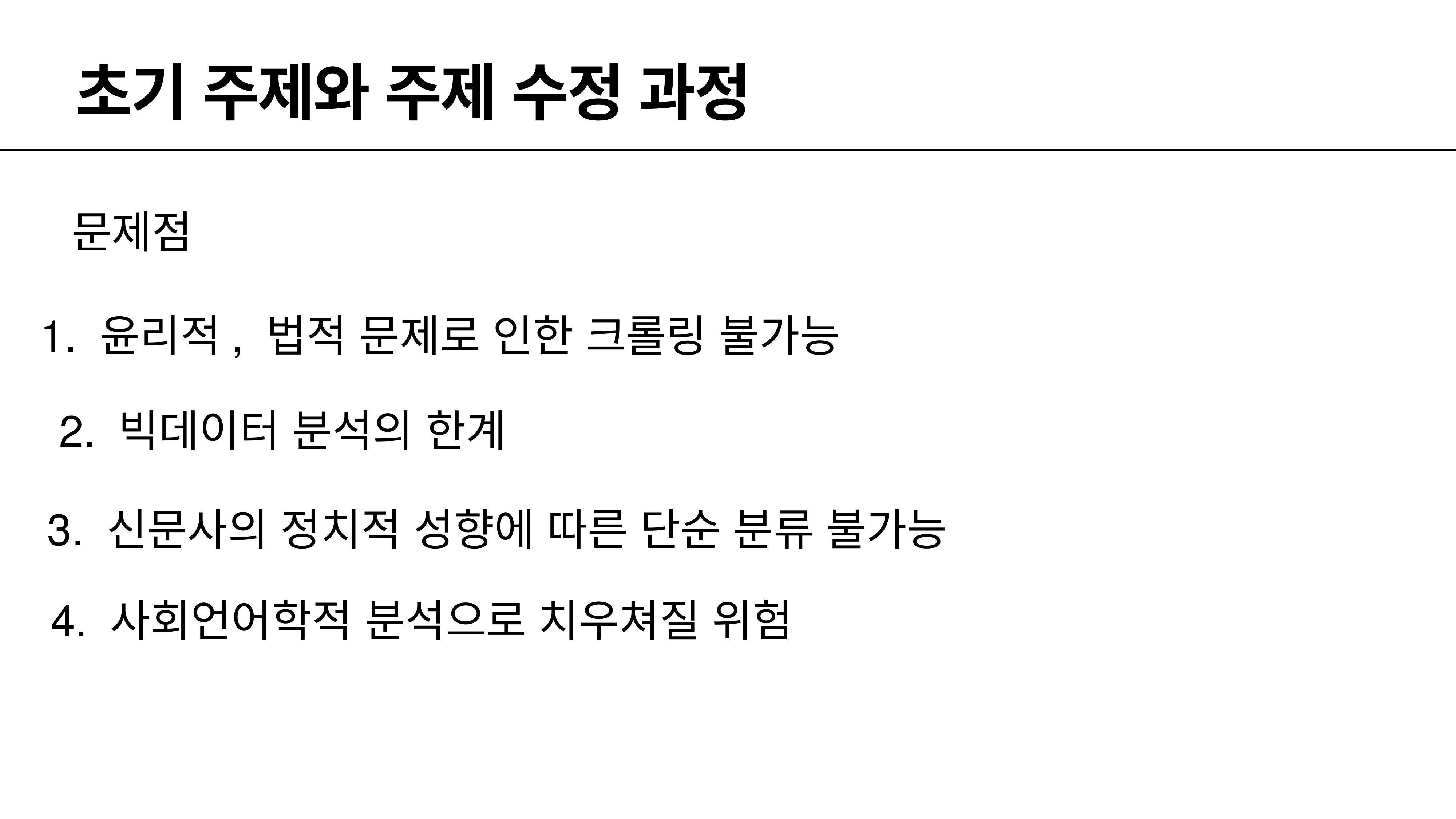

# 초기 주제와 주제 수정 과정

문제점
1. 윤리적, 법적 문제로 인한 크롤링 불가능
2. 빅데이터 분석의 한계
3. 신문사의 정치적 성향에 따른 단순 분류 불가능
4. 사회언어학적 분석으로 치우쳐질 위험